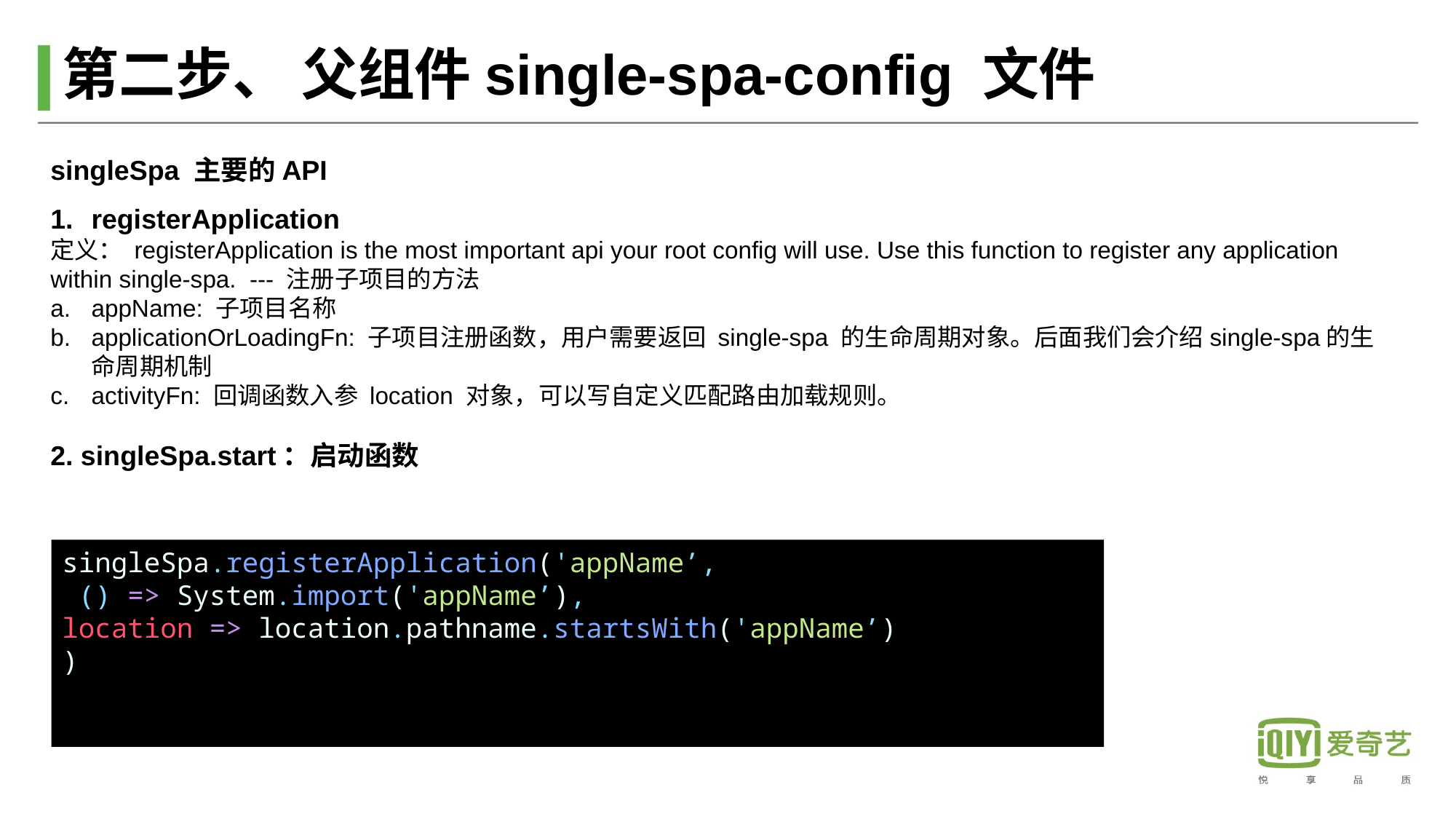

# 第二步、 父组件single-spa-config 文件
singleSpa 主要的API
registerApplication
定义： registerApplication is the most important api your root config will use. Use this function to register any application within single-spa.  --- 注册子项目的方法
appName: 子项目名称
applicationOrLoadingFn: 子项目注册函数，用户需要返回 single-spa 的生命周期对象。后面我们会介绍single-spa的生命周期机制
activityFn: 回调函数入参 location 对象，可以写自定义匹配路由加载规则。

2. singleSpa.start：启动函数

singleSpa.registerApplication('appName’,
 () => System.import('appName’),
location => location.pathname.startsWith('appName’)
)